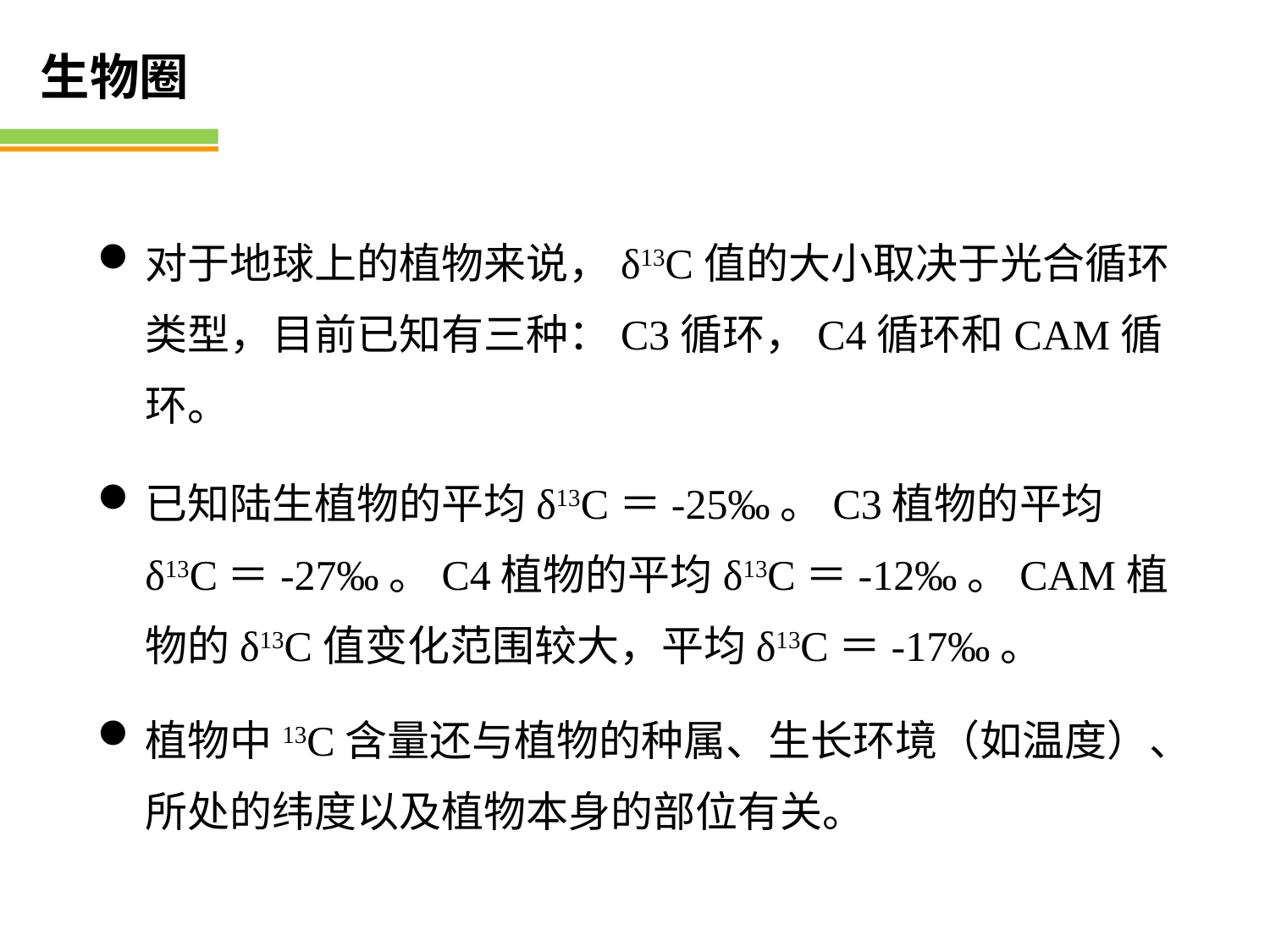

生物圈

对于地球上的植物来说，δ13C值的大小取决于光合循环类型，目前已知有三种：C3循环，C4循环和CAM循环。

已知陆生植物的平均δ13C＝-25‰。C3植物的平均δ13C＝-27‰。C4植物的平均δ13C＝-12‰。CAM植物的δ13C值变化范围较大，平均δ13C＝-17‰。

植物中13C含量还与植物的种属、生长环境（如温度）、所处的纬度以及植物本身的部位有关。